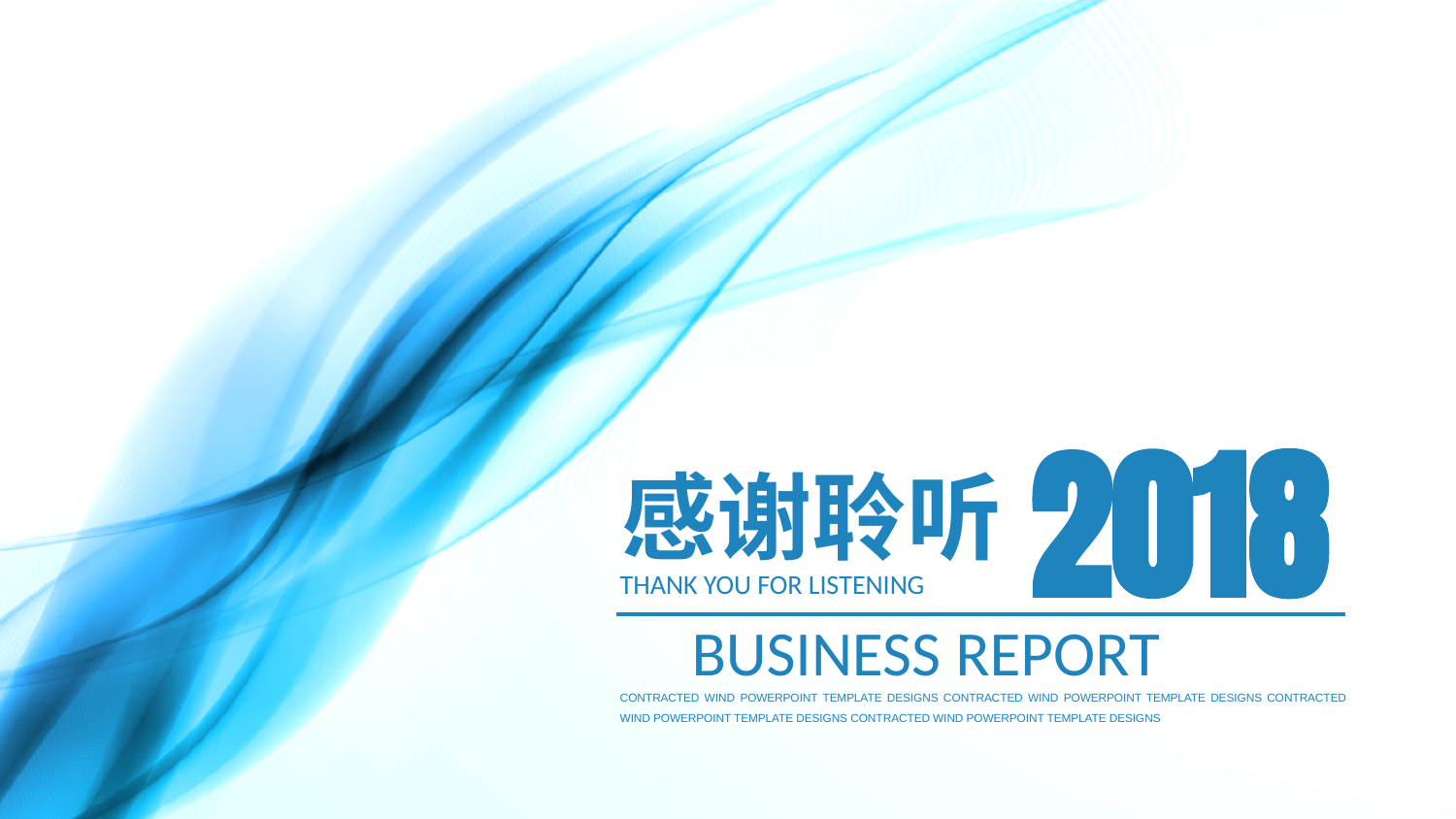

2018
感谢聆听
THANK YOU FOR LISTENING
BUSINESS REPORT
CONTRACTED WIND POWERPOINT TEMPLATE DESIGNS CONTRACTED WIND POWERPOINT TEMPLATE DESIGNS CONTRACTED WIND POWERPOINT TEMPLATE DESIGNS CONTRACTED WIND POWERPOINT TEMPLATE DESIGNS